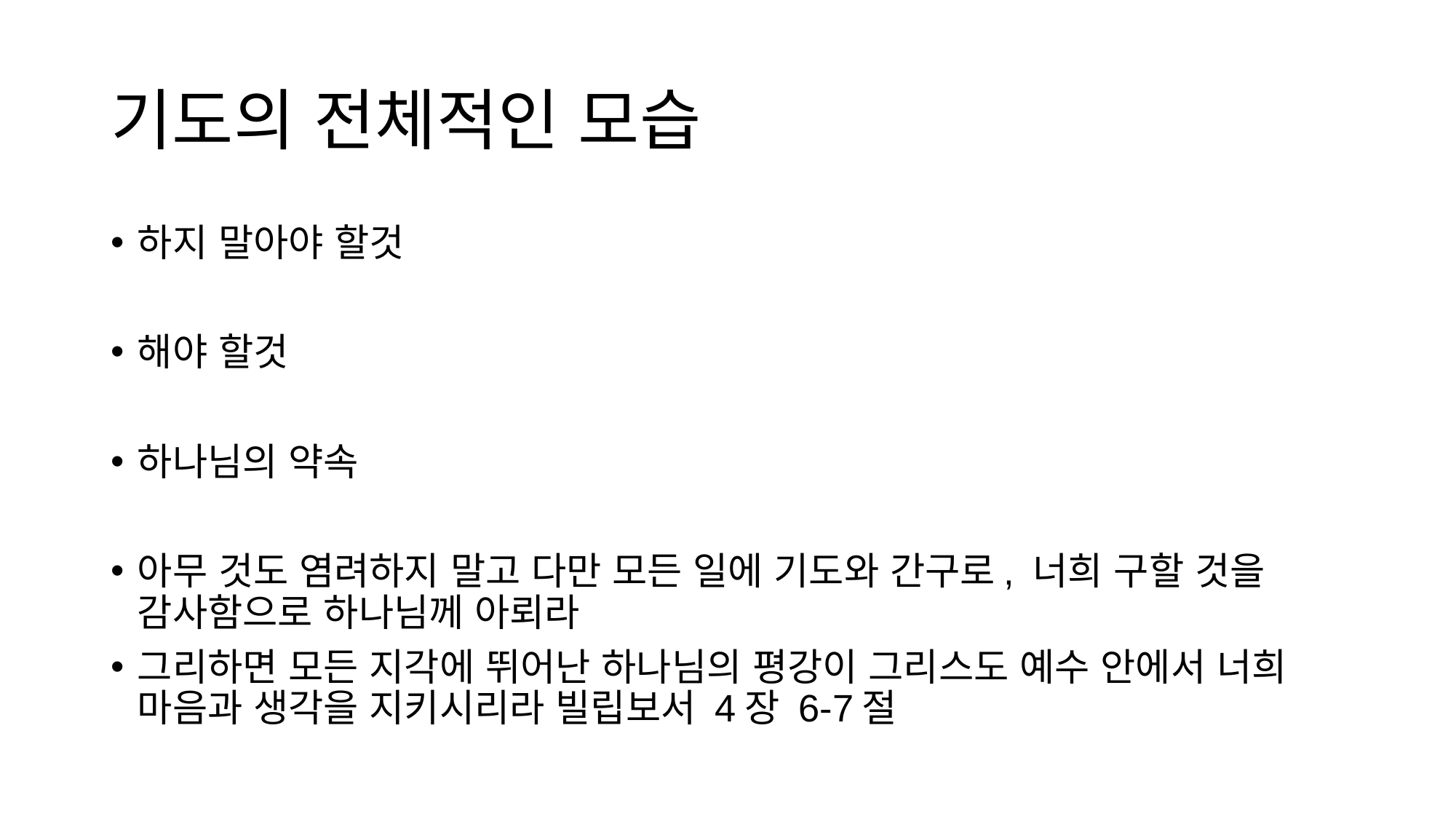

# 기도의 전체적인 모습
하지 말아야 할것

해야 할것

하나님의 약속

아무 것도 염려하지 말고 다만 모든 일에 기도와 간구로, 너희 구할 것을 감사함으로 하나님께 아뢰라
그리하면 모든 지각에 뛰어난 하나님의 평강이 그리스도 예수 안에서 너희 마음과 생각을 지키시리라 빌립보서 4장 6-7절